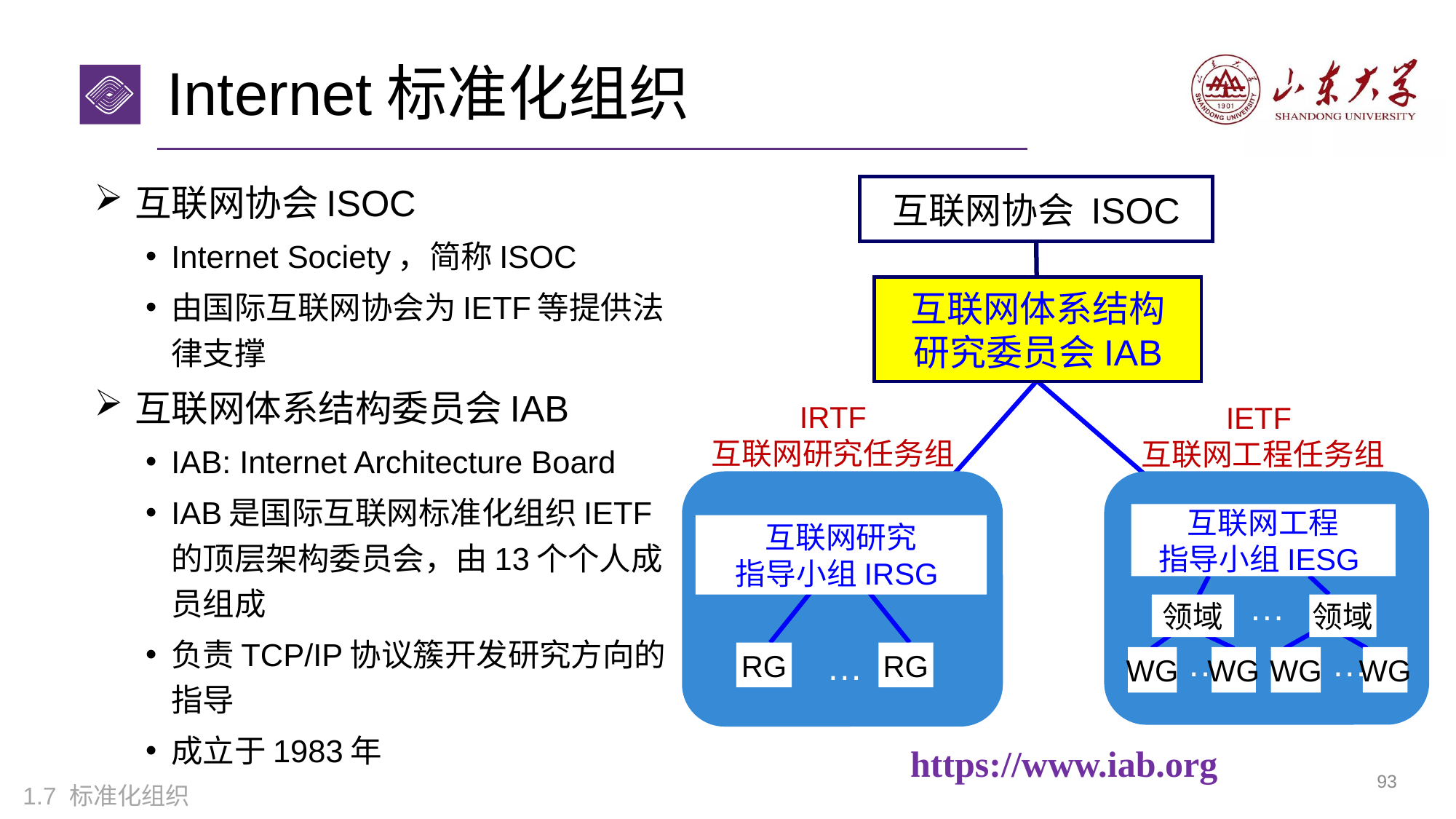

# Internet标准化组织
互联网协会ISOC
Internet Society，简称ISOC
由国际互联网协会为IETF等提供法律支撑
互联网体系结构委员会IAB
IAB: Internet Architecture Board
IAB是国际互联网标准化组织IETF的顶层架构委员会，由13个个人成员组成
负责TCP/IP协议簇开发研究方向的指导
成立于1983年

互联网协会 ISOC
互联网体系结构
研究委员会IAB

IRTF
互联网研究任务组
IETF
互联网工程任务组

互联网工程
指导小组IESG
互联网研究
指导小组IRSG

…

领域
领域

…
…
…
RG
RG
WG
WG
WG
WG
https://www.iab.org
93
1.7 标准化组织